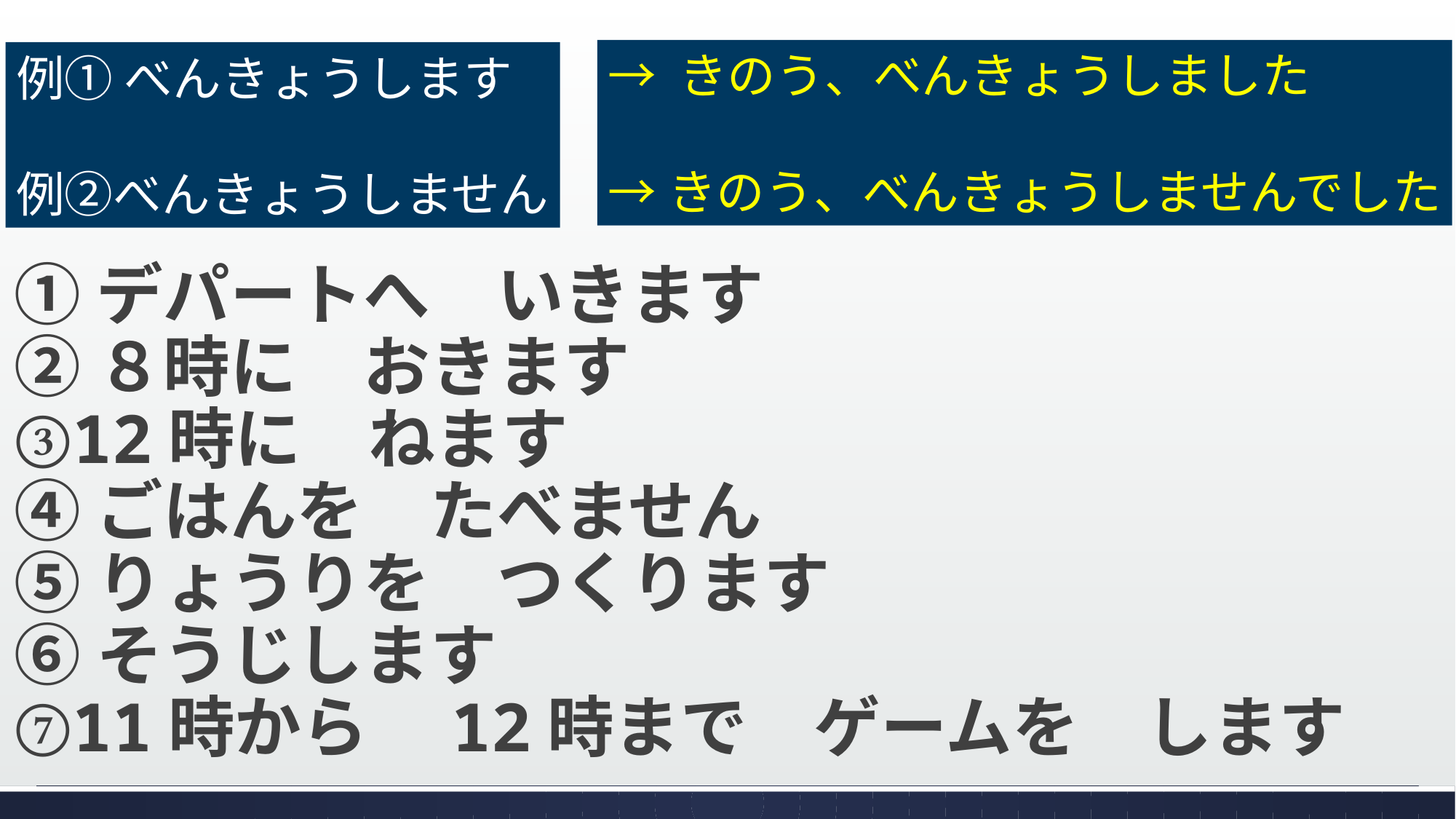

→ きのう、べんきょうしました

→きのう、べんきょうしませんでした
例① べんきょうします

例②べんきょうしません
①デパートへ　いきます
②８時に　おきます
③12時に　ねます
④ごはんを　たべません
⑤りょうりを　つくります
⑥そうじします
⑦11時から　12時まで　ゲームを　します